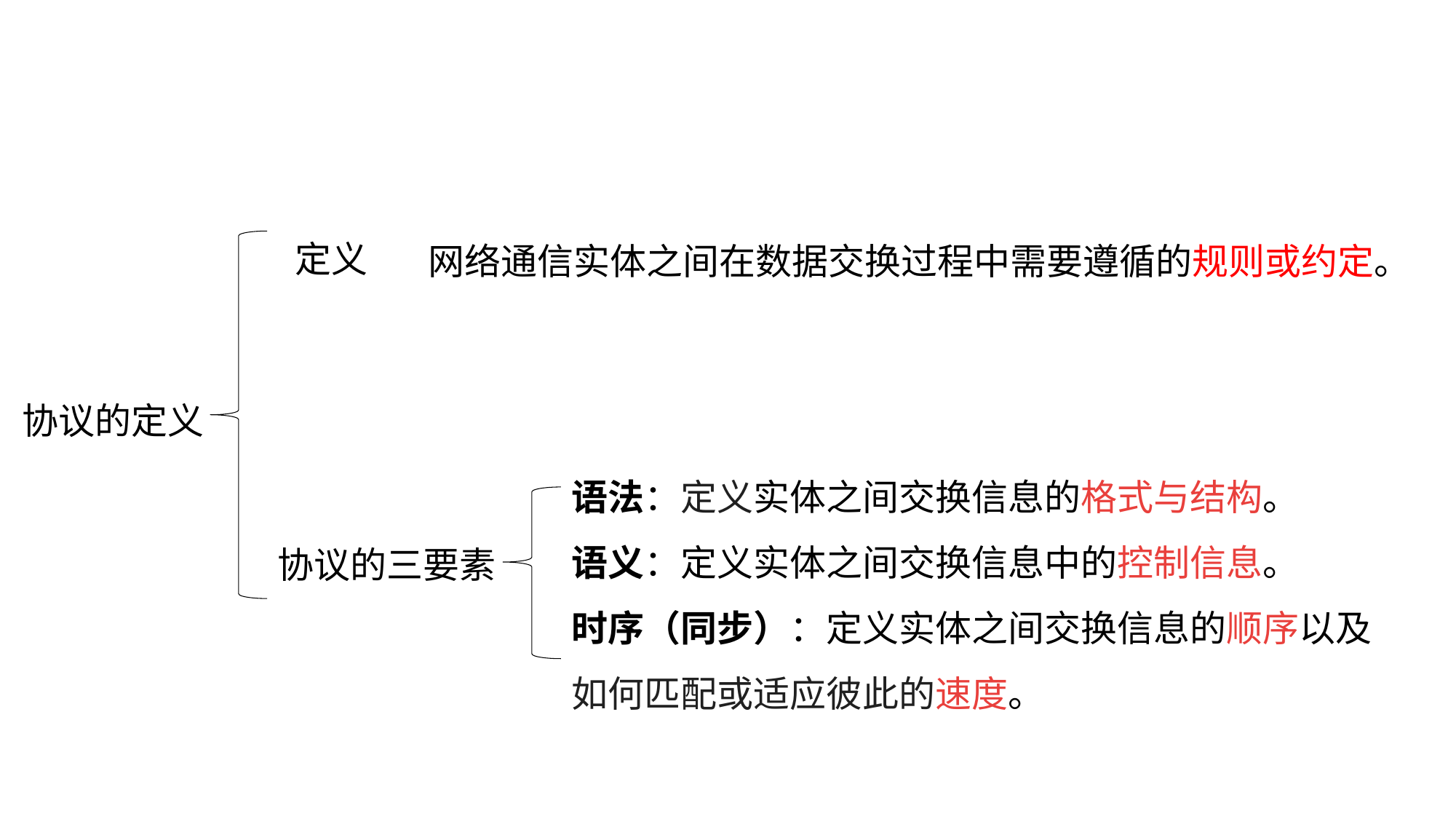

网络通信实体之间在数据交换过程中需要遵循的规则或约定。

 定义

协议的三要素

协议的定义
语法：定义实体之间交换信息的格式与结构。
语义：定义实体之间交换信息中的控制信息。
时序（同步）：定义实体之间交换信息的顺序以及如何匹配或适应彼此的速度。